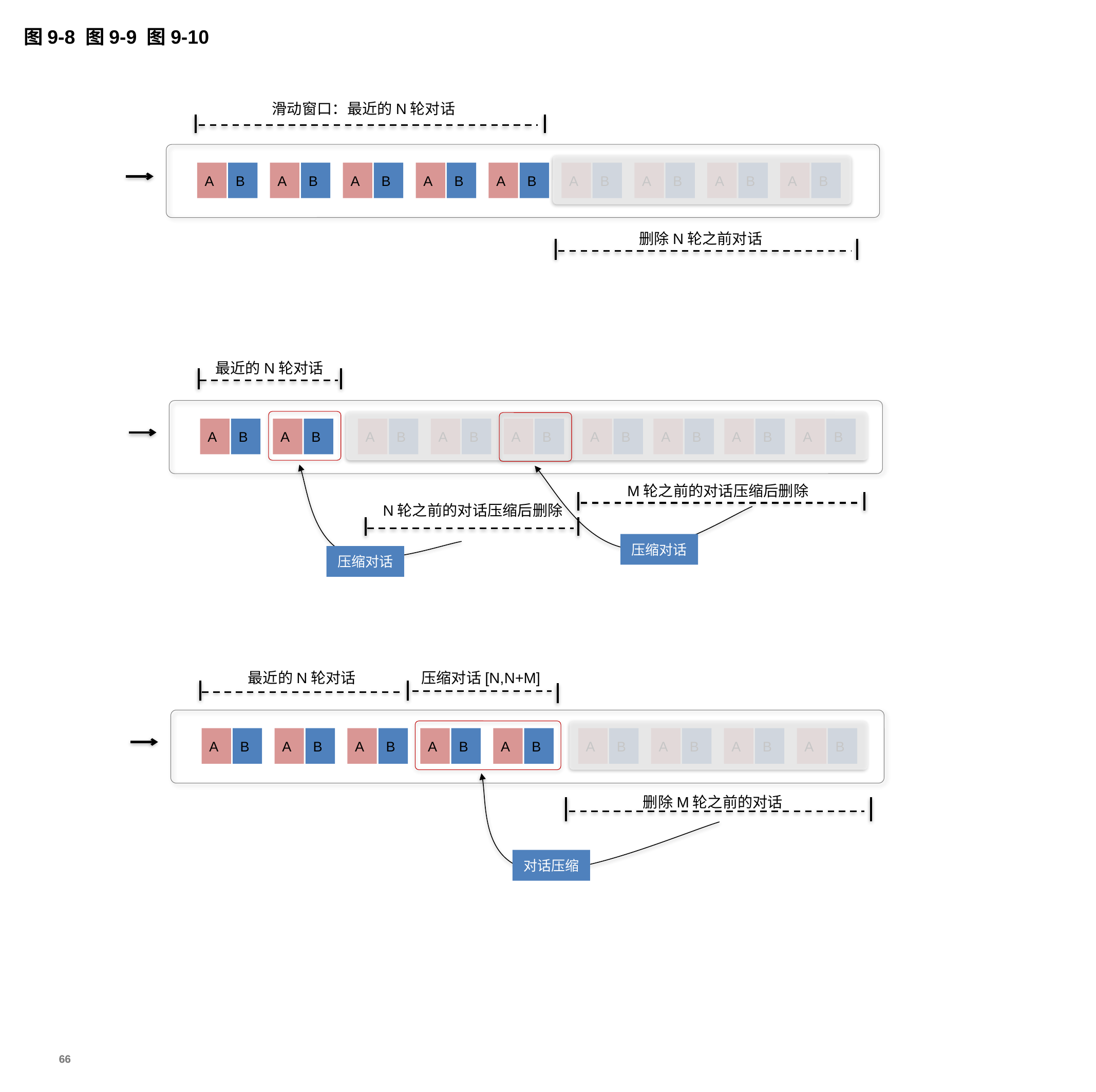

图9-8 图9-9 图9-10
滑动窗口：最近的N轮对话

A
B
A
B
A
B
A
B
A
B
A
B
A
B
A
B
A
B
删除N轮之前对话
最近的N轮对话

A
B
A
B
A
B
A
B
A
B
A
B
A
B
A
B
A
B

M轮之前的对话压缩后删除
N轮之前的对话压缩后删除
压缩对话
压缩对话
最近的N轮对话
压缩对话[N,N+M]

A
B
A
B
A
B
A
B
A
B
A
B
A
B
A
B
A
B

删除M轮之前的对话
对话压缩